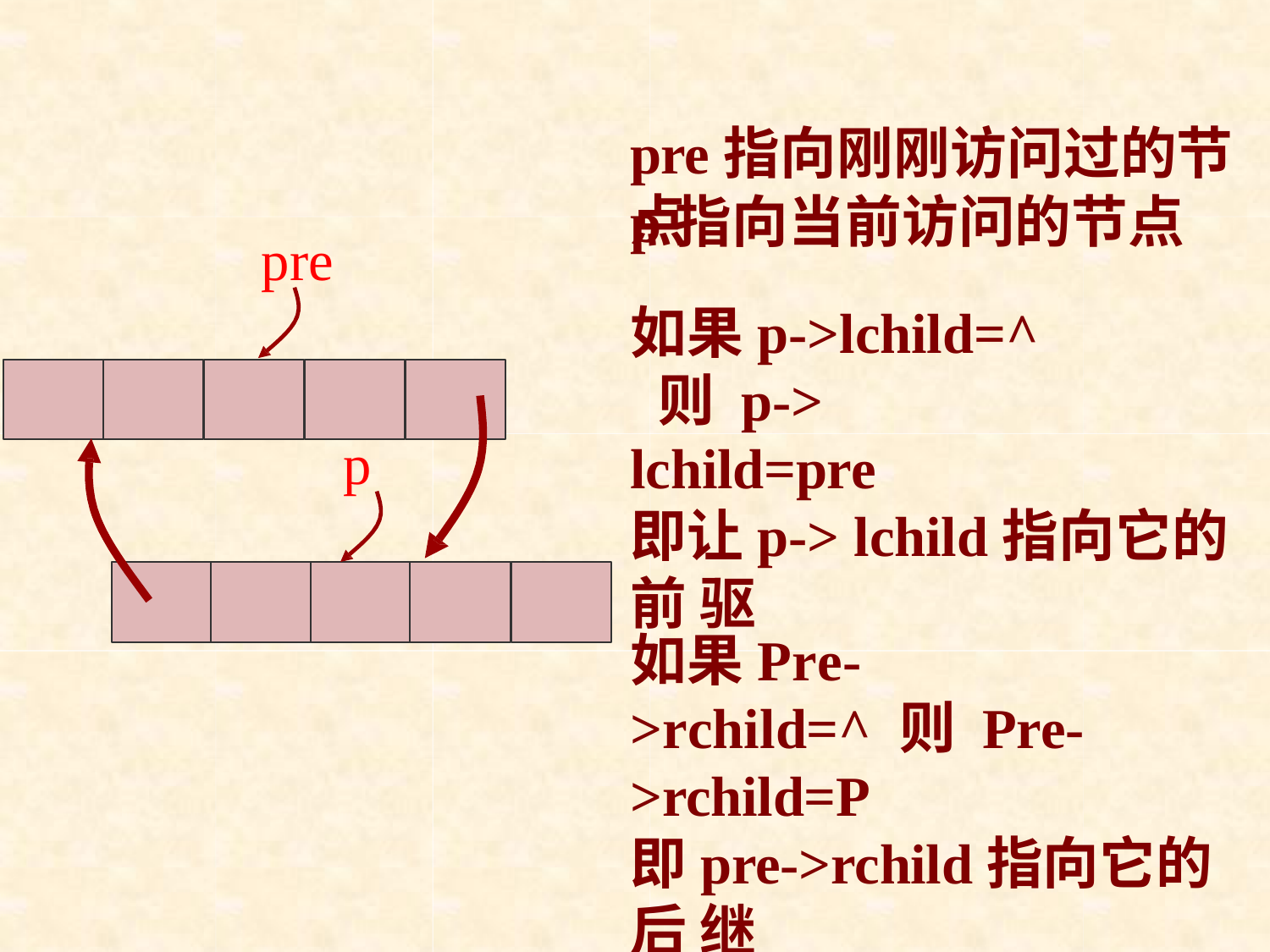

pre指向刚刚访问过的节点
p指向当前访问的节点
如果p->lchild=^  则 p-> lchild=pre
即让p-> lchild指向它的前 驱
pre

p

如果Pre->rchild=^ 则 Pre->rchild=P
即pre->rchild指向它的后 继